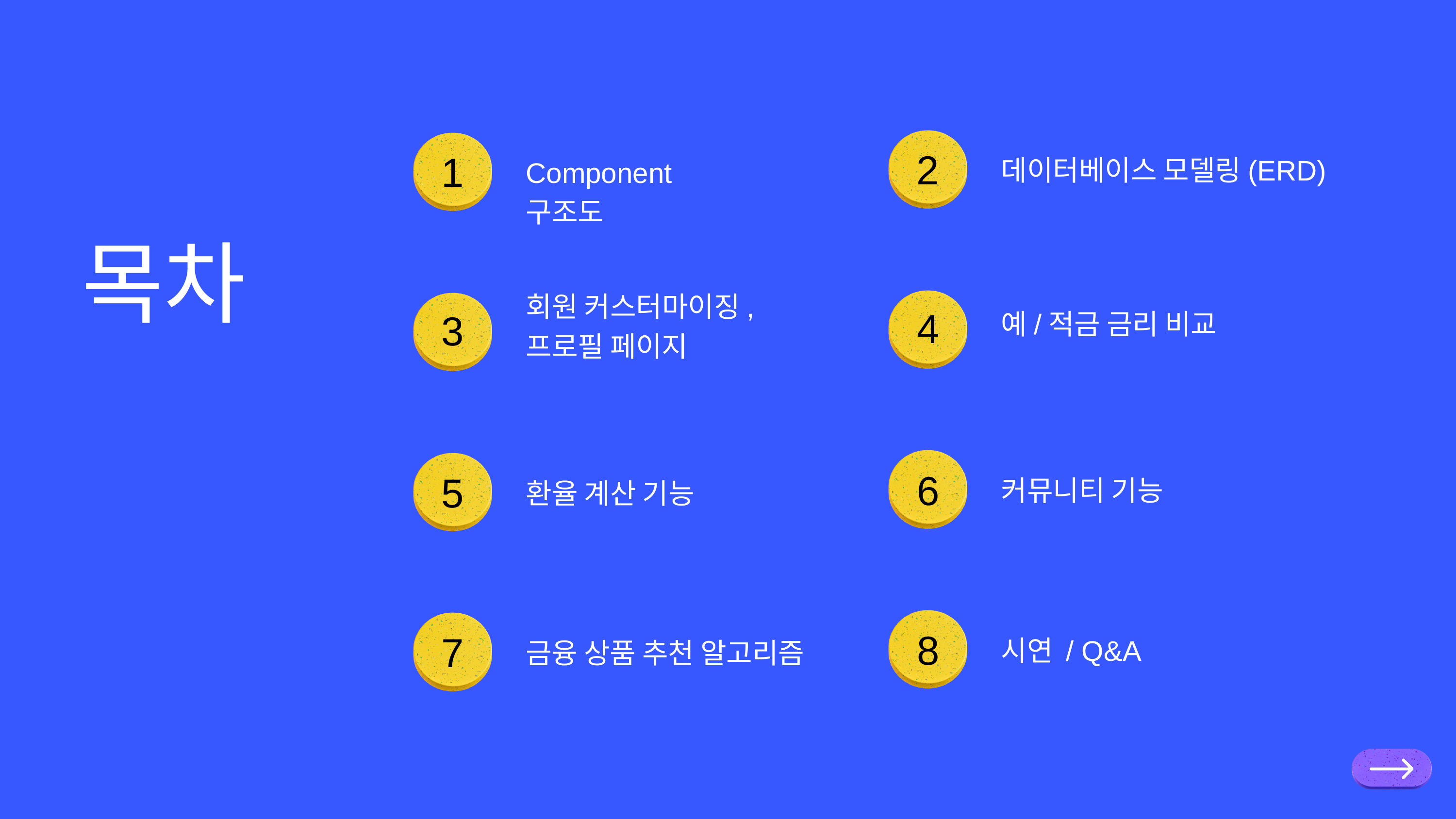

2
데이터베이스 모델링(ERD)
1
Component 구조도
목차
회원 커스터마이징,
프로필 페이지

예/적금 금리 비교
4
3

6
커뮤니티 기능
5
환율 계산 기능

8
7
시연 / Q&A
금융 상품 추천 알고리즘